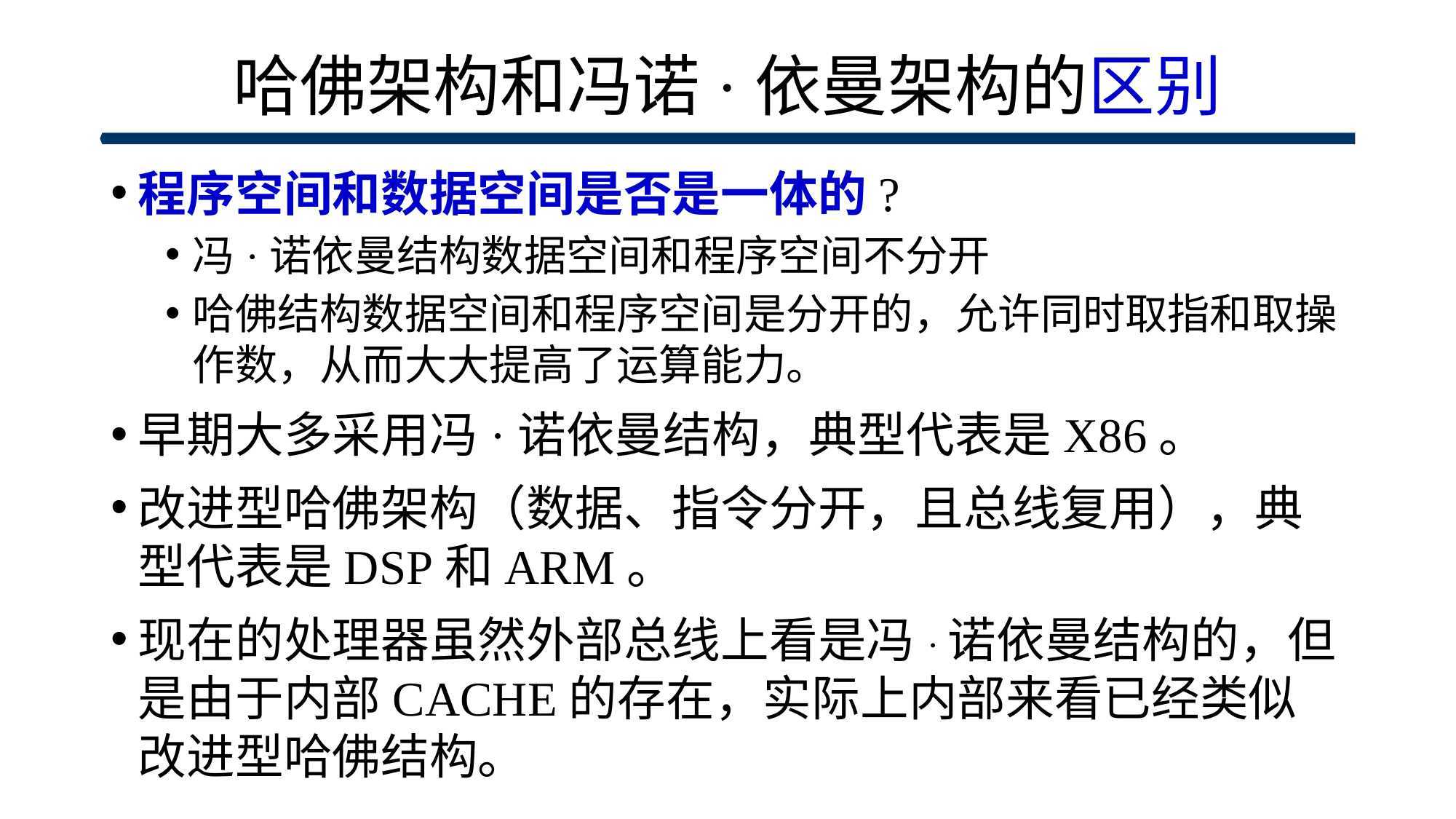

# 哈佛架构和冯诺·依曼架构的区别
程序空间和数据空间是否是一体的?
冯·诺依曼结构数据空间和程序空间不分开
哈佛结构数据空间和程序空间是分开的，允许同时取指和取操作数，从而大大提高了运算能力。
早期大多采用冯·诺依曼结构，典型代表是X86。
改进型哈佛架构（数据、指令分开，且总线复用），典型代表是DSP和ARM。
现在的处理器虽然外部总线上看是冯·诺依曼结构的，但是由于内部CACHE的存在，实际上内部来看已经类似改进型哈佛结构。